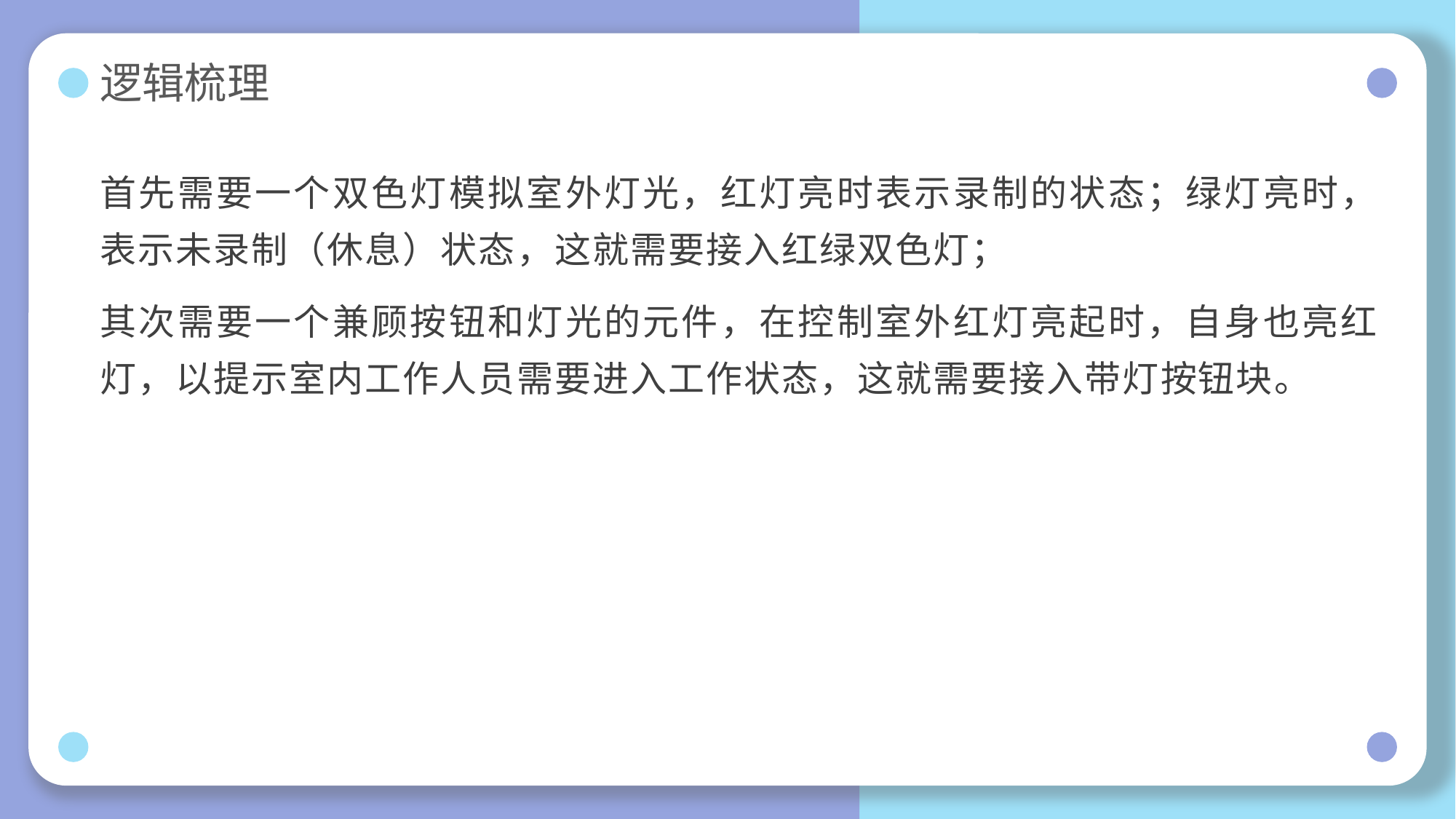

# 逻辑梳理
首先需要一个双色灯模拟室外灯光，红灯亮时表示录制的状态；绿灯亮时，表示未录制（休息）状态，这就需要接入红绿双色灯；
其次需要一个兼顾按钮和灯光的元件，在控制室外红灯亮起时，自身也亮红灯，以提示室内工作人员需要进入工作状态，这就需要接入带灯按钮块。